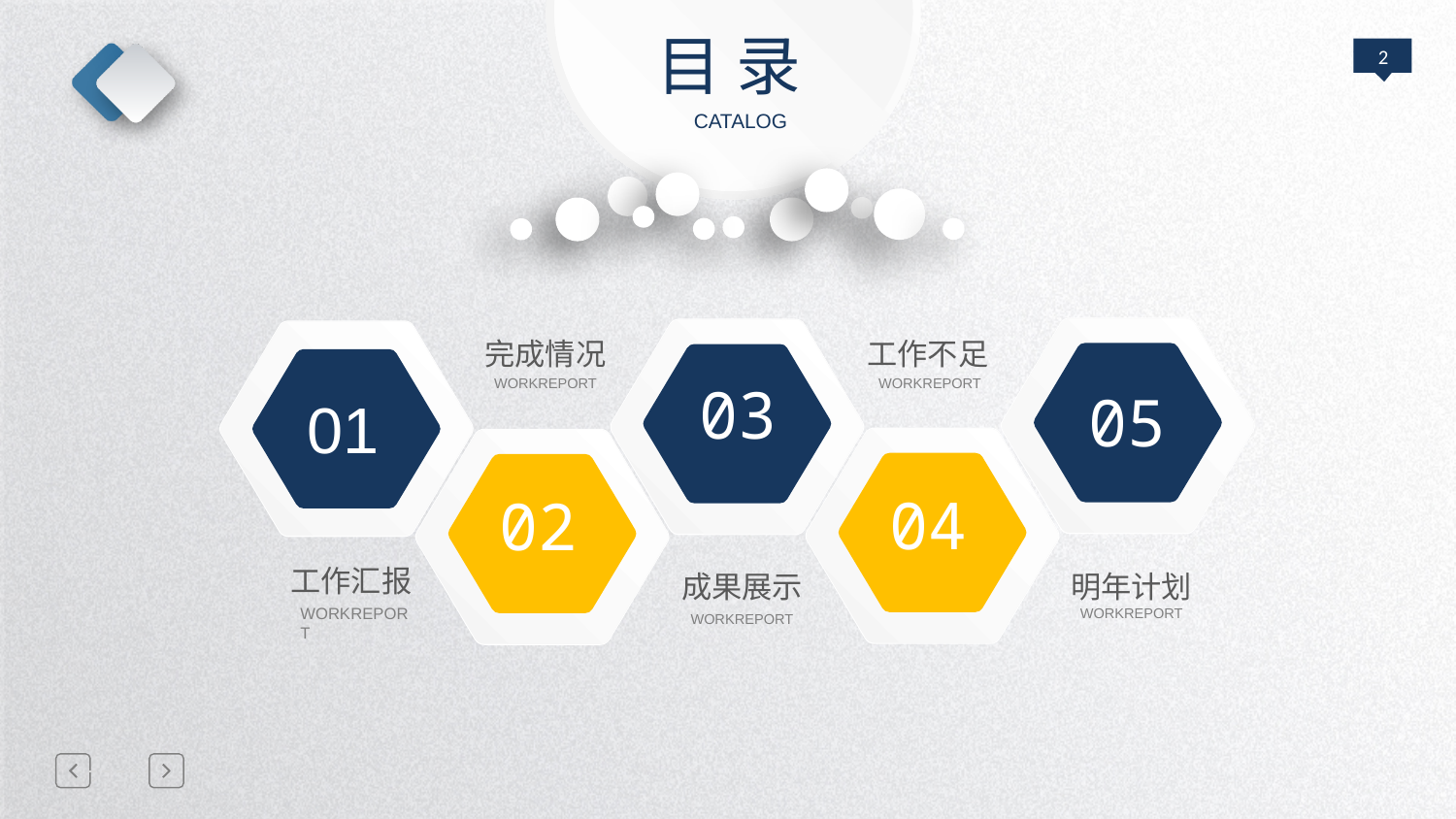

目 录
CATALOG

05

03

01
完成情况
WORKREPORT
工作不足
WORKREPORT

04

02
工作汇报
WORKREPORT
明年计划
WORKREPORT
成果展示
WORKREPORT
延迟符